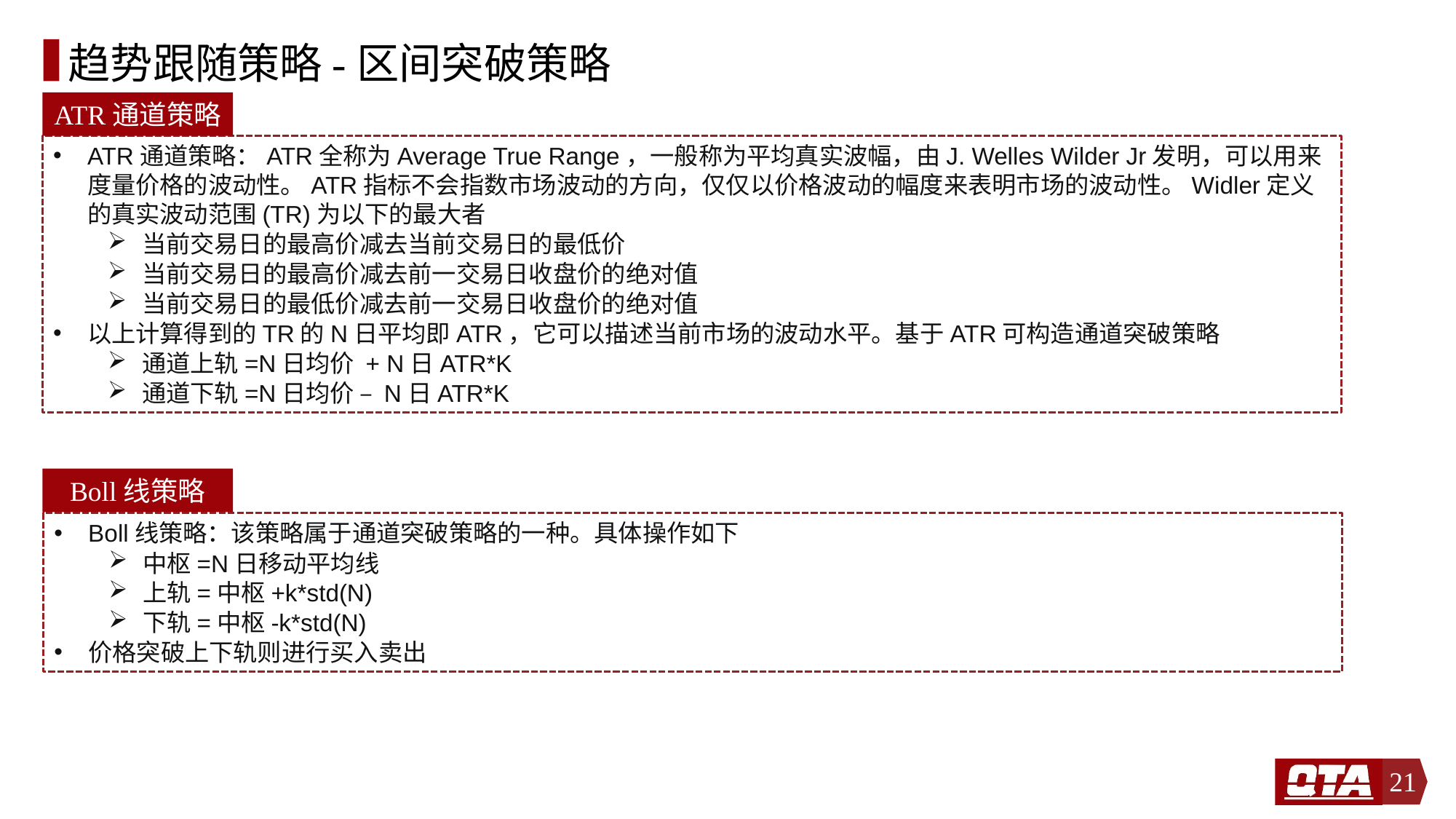

# 趋势跟随策略-区间突破策略
ATR通道策略
ATR通道策略：ATR全称为Average True Range，一般称为平均真实波幅，由J. Welles Wilder Jr发明，可以用来度量价格的波动性。ATR指标不会指数市场波动的方向，仅仅以价格波动的幅度来表明市场的波动性。Widler定义的真实波动范围(TR)为以下的最大者
当前交易日的最高价减去当前交易日的最低价
当前交易日的最高价减去前一交易日收盘价的绝对值
当前交易日的最低价减去前一交易日收盘价的绝对值
以上计算得到的TR的N日平均即ATR，它可以描述当前市场的波动水平。基于ATR可构造通道突破策略
通道上轨=N日均价 + N日ATR*K
通道下轨=N日均价 – N日ATR*K
Boll线策略
Boll线策略：该策略属于通道突破策略的一种。具体操作如下
中枢=N日移动平均线
上轨=中枢+k*std(N)
下轨=中枢-k*std(N)
价格突破上下轨则进行买入卖出
21